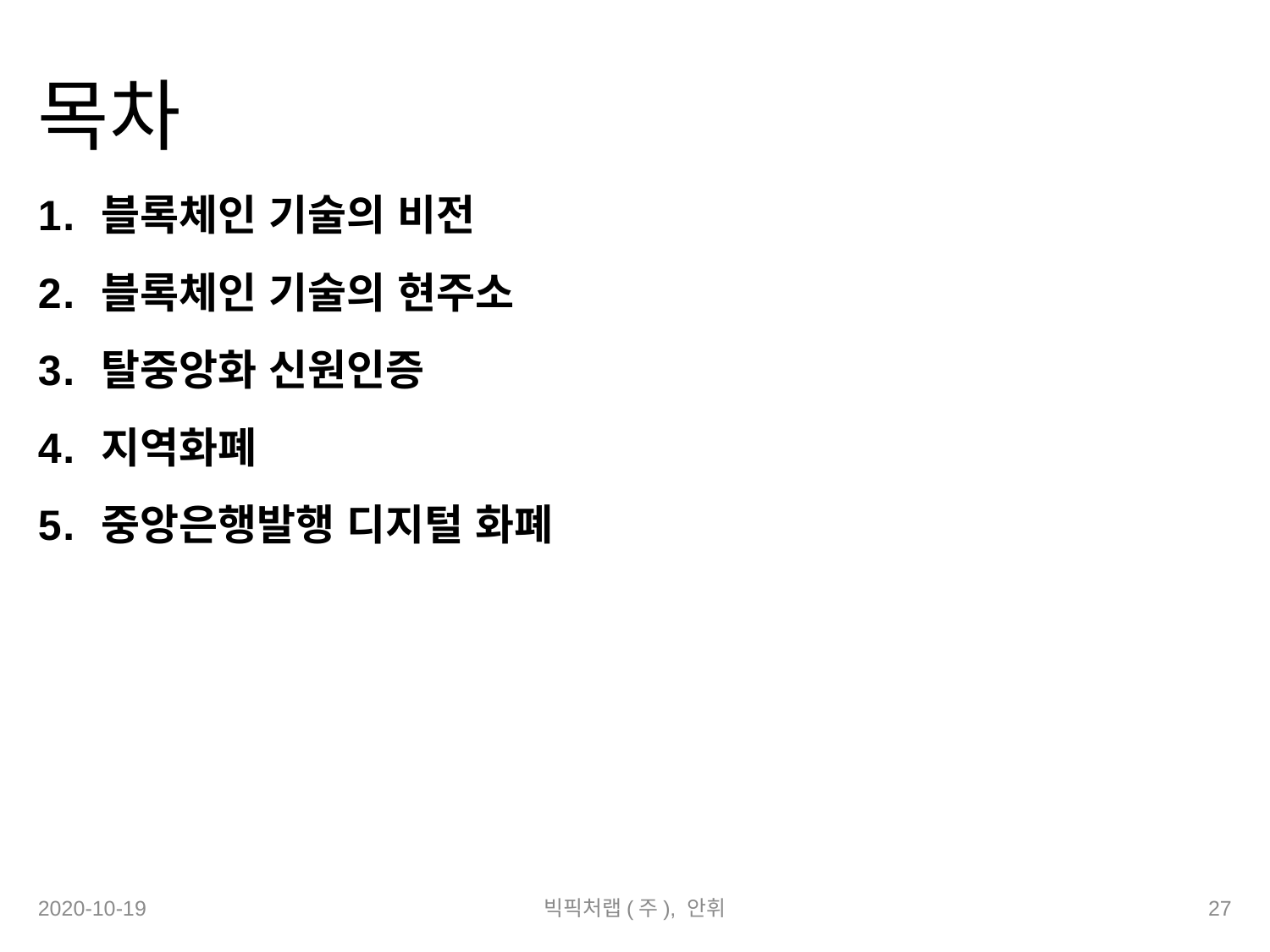

# 목차
블록체인 기술의 비전
블록체인 기술의 현주소
탈중앙화 신원인증
지역화폐
중앙은행발행 디지털 화폐
27
2020-10-19
빅픽처랩(주), 안휘